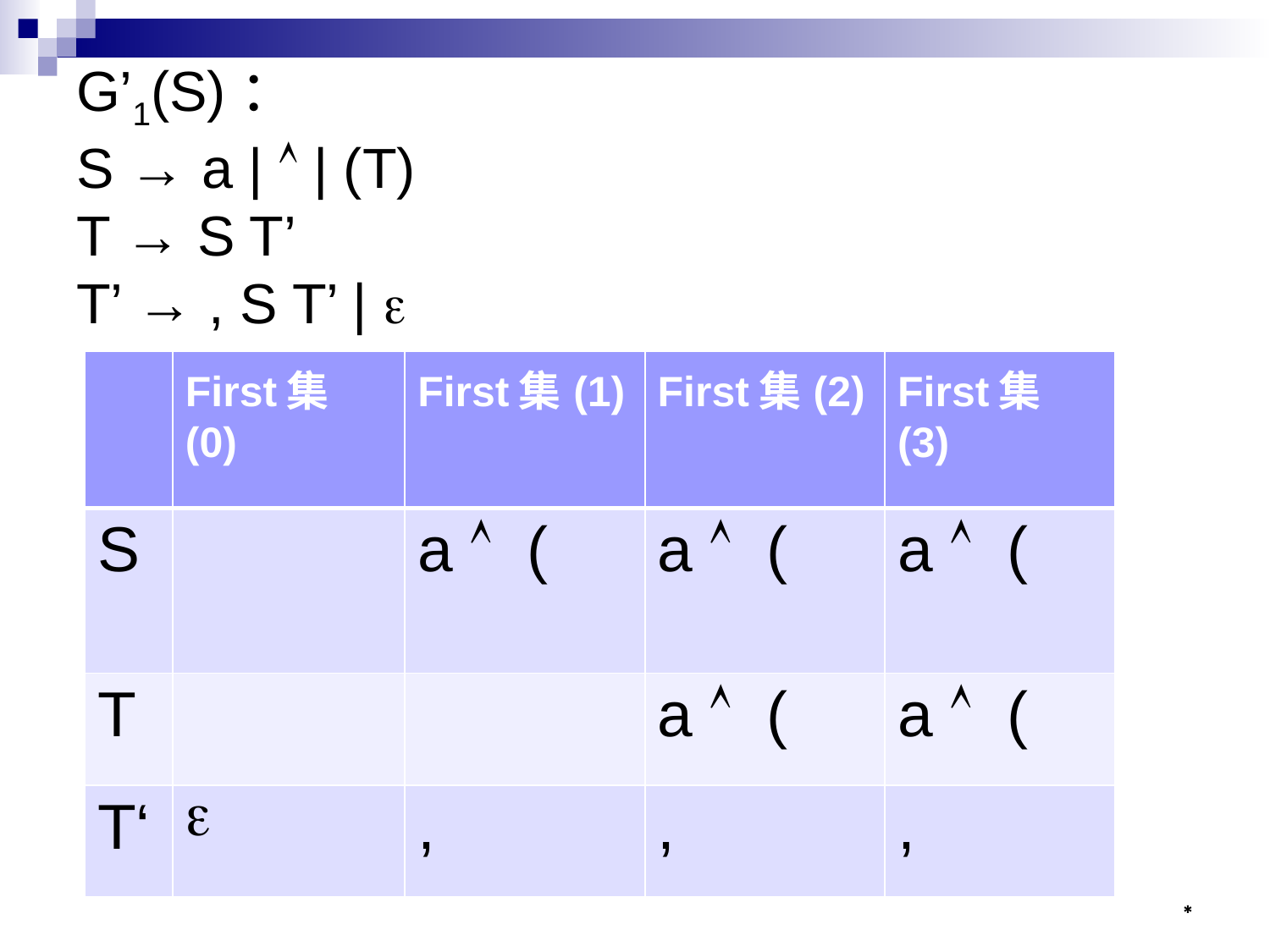

# G’1(S)： S → a | ∧ | (T) T → S T’ T’ → , S T’ | ε
|  | First集(0) | First集(1) | First集(2) | First集(3) |
| --- | --- | --- | --- | --- |
| S |  | a ∧ ( | a ∧ ( | a ∧ ( |
| T |  |  | a ∧ ( | a ∧ ( |
| T‘ | ε | , | , | , |

*